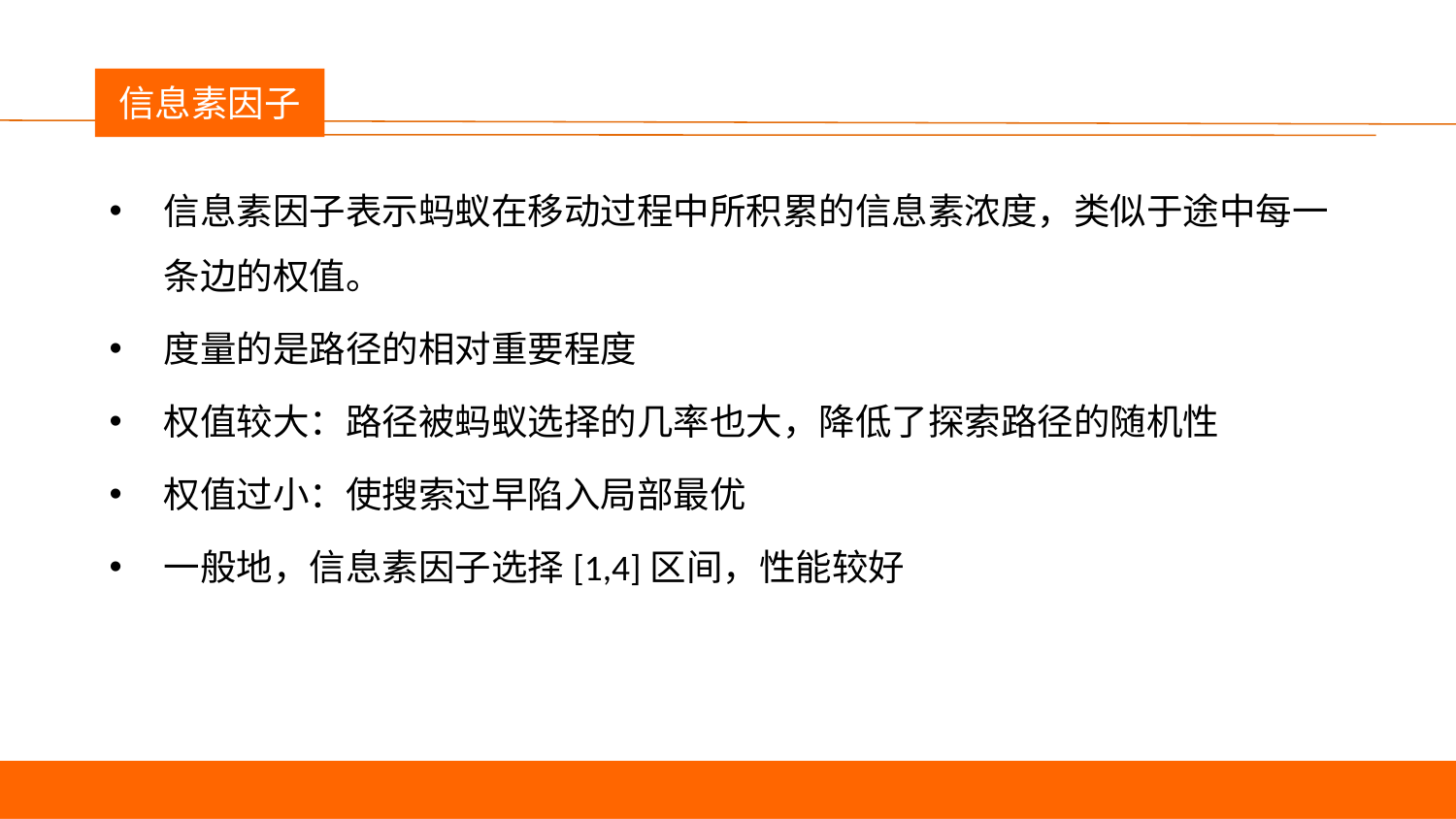

议程
信息素因子

信息素因子表示蚂蚁在移动过程中所积累的信息素浓度，类似于途中每一条边的权值。
度量的是路径的相对重要程度
权值较大：路径被蚂蚁选择的几率也大，降低了探索路径的随机性
权值过小：使搜索过早陷入局部最优
一般地，信息素因子选择[1,4]区间，性能较好